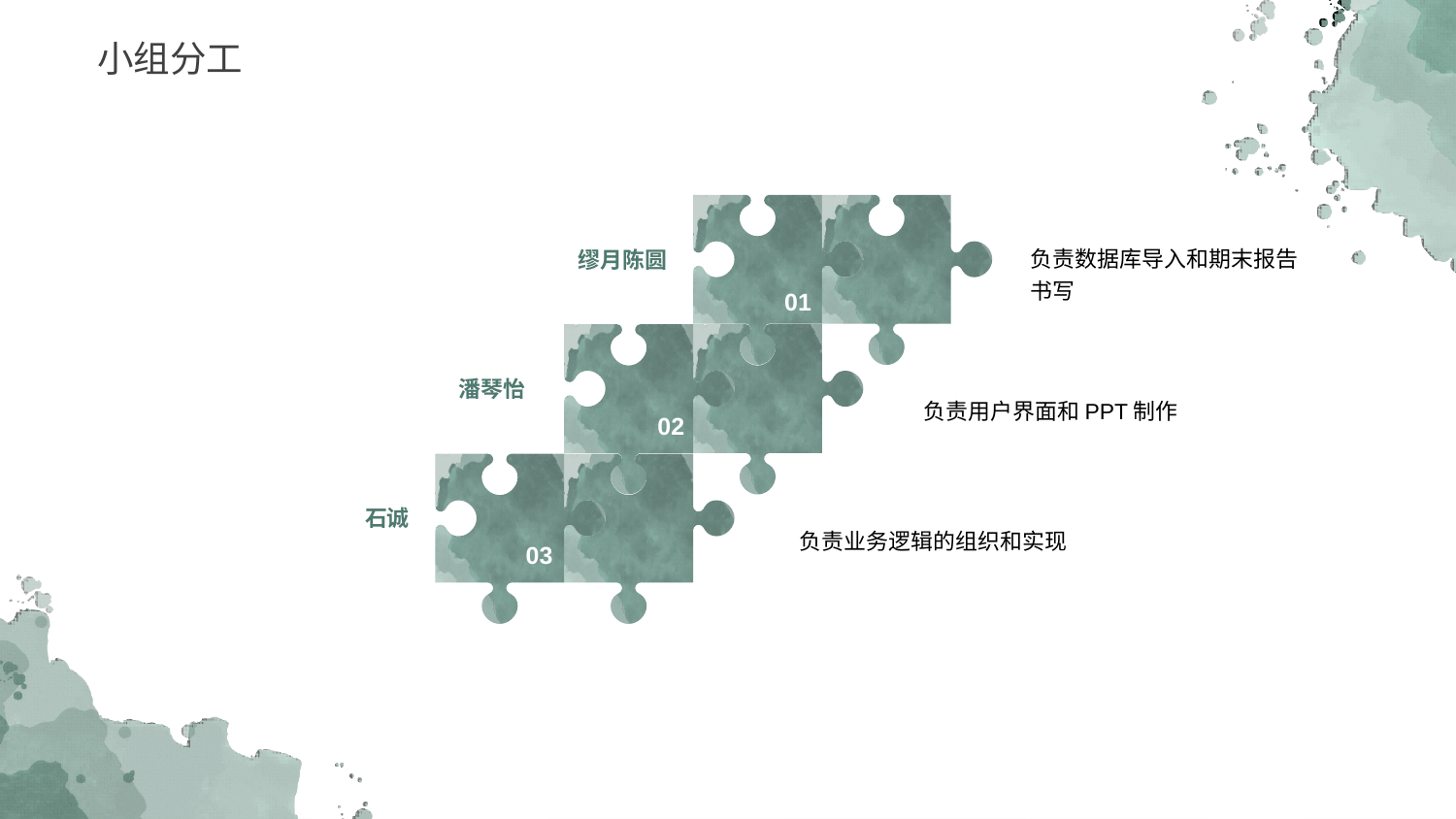

小组分工

01

缪月陈圆
负责数据库导入和期末报告书写

02

潘琴怡
负责用户界面和PPT制作

03

石诚
负责业务逻辑的组织和实现